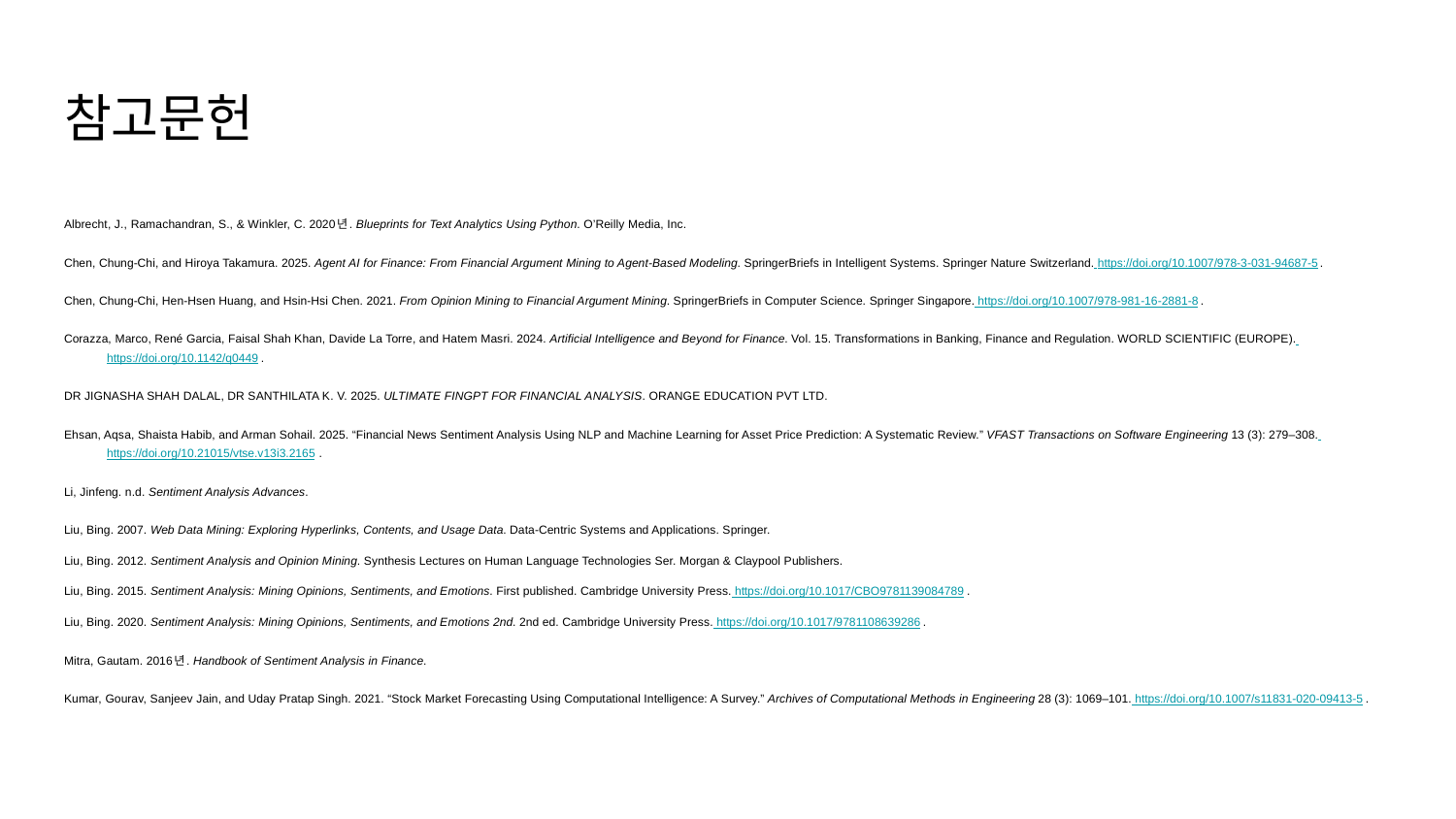

# 참고문헌

Albrecht, J., Ramachandran, S., & Winkler, C. 2020년. Blueprints for Text Analytics Using Python. O’Reilly Media, Inc.

Chen, Chung-Chi, and Hiroya Takamura. 2025. Agent AI for Finance: From Financial Argument Mining to Agent-Based Modeling. SpringerBriefs in Intelligent Systems. Springer Nature Switzerland. https://doi.org/10.1007/978-3-031-94687-5.

Chen, Chung-Chi, Hen-Hsen Huang, and Hsin-Hsi Chen. 2021. From Opinion Mining to Financial Argument Mining. SpringerBriefs in Computer Science. Springer Singapore. https://doi.org/10.1007/978-981-16-2881-8.

Corazza, Marco, René Garcia, Faisal Shah Khan, Davide La Torre, and Hatem Masri. 2024. Artificial Intelligence and Beyond for Finance. Vol. 15. Transformations in Banking, Finance and Regulation. WORLD SCIENTIFIC (EUROPE). https://doi.org/10.1142/q0449.

DR JIGNASHA SHAH DALAL, DR SANTHILATA K. V. 2025. ULTIMATE FINGPT FOR FINANCIAL ANALYSIS. ORANGE EDUCATION PVT LTD.

Ehsan, Aqsa, Shaista Habib, and Arman Sohail. 2025. “Financial News Sentiment Analysis Using NLP and Machine Learning for Asset Price Prediction: A Systematic Review.” VFAST Transactions on Software Engineering 13 (3): 279–308. https://doi.org/10.21015/vtse.v13i3.2165.

Li, Jinfeng. n.d. Sentiment Analysis Advances.

Liu, Bing. 2007. Web Data Mining: Exploring Hyperlinks, Contents, and Usage Data. Data-Centric Systems and Applications. Springer.
Liu, Bing. 2012. Sentiment Analysis and Opinion Mining. Synthesis Lectures on Human Language Technologies Ser. Morgan & Claypool Publishers.
Liu, Bing. 2015. Sentiment Analysis: Mining Opinions, Sentiments, and Emotions. First published. Cambridge University Press. https://doi.org/10.1017/CBO9781139084789.
Liu, Bing. 2020. Sentiment Analysis: Mining Opinions, Sentiments, and Emotions 2nd. 2nd ed. Cambridge University Press. https://doi.org/10.1017/9781108639286.

Mitra, Gautam. 2016년. Handbook of Sentiment Analysis in Finance.

Kumar, Gourav, Sanjeev Jain, and Uday Pratap Singh. 2021. “Stock Market Forecasting Using Computational Intelligence: A Survey.” Archives of Computational Methods in Engineering 28 (3): 1069–101. https://doi.org/10.1007/s11831-020-09413-5.